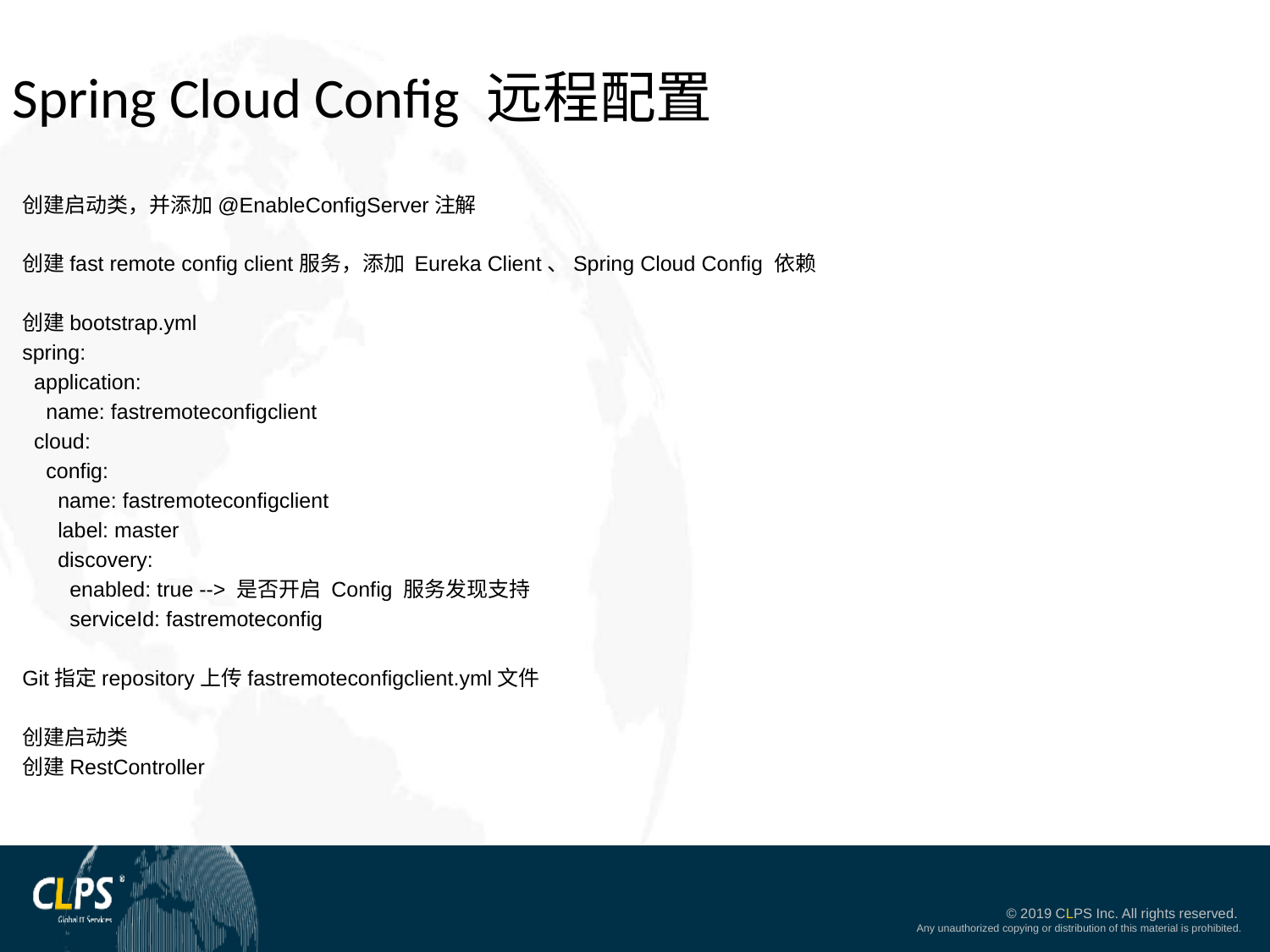

Spring Cloud Config 远程配置

创建启动类，并添加@EnableConfigServer注解

创建fast remote config client服务，添加 Eureka Client、Spring Cloud Config 依赖

创建bootstrap.yml
spring:
  application:
    name: fastremoteconfigclient
  cloud:
    config:
      name: fastremoteconfigclient
      label: master
      discovery:
        enabled: true --> 是否开启 Config 服务发现支持
        serviceId: fastremoteconfig

Git指定repository上传fastremoteconfigclient.yml文件

创建启动类
创建RestController
38